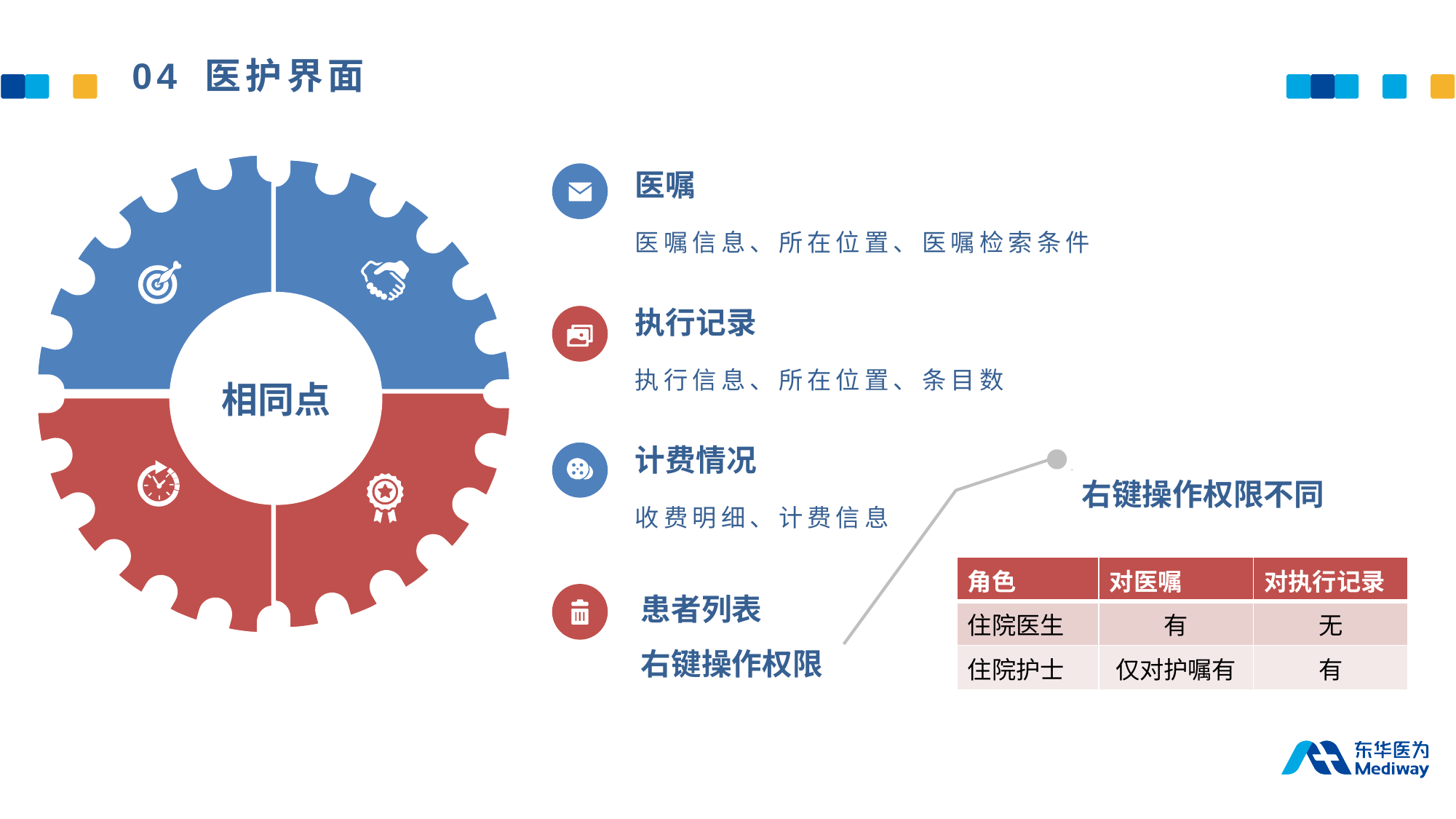

04 医护界面

相同点

医嘱

医嘱信息、所在位置、医嘱检索条件
执行记录

执行信息、所在位置、条目数

计费情况

右键操作权限不同
收费明细、计费信息
| 角色 | 对医嘱 | 对执行记录 |
| --- | --- | --- |
| 住院医生 | 有 | 无 |
| 住院护士 | 仅对护嘱有 | 有 |
患者列表
右键操作权限